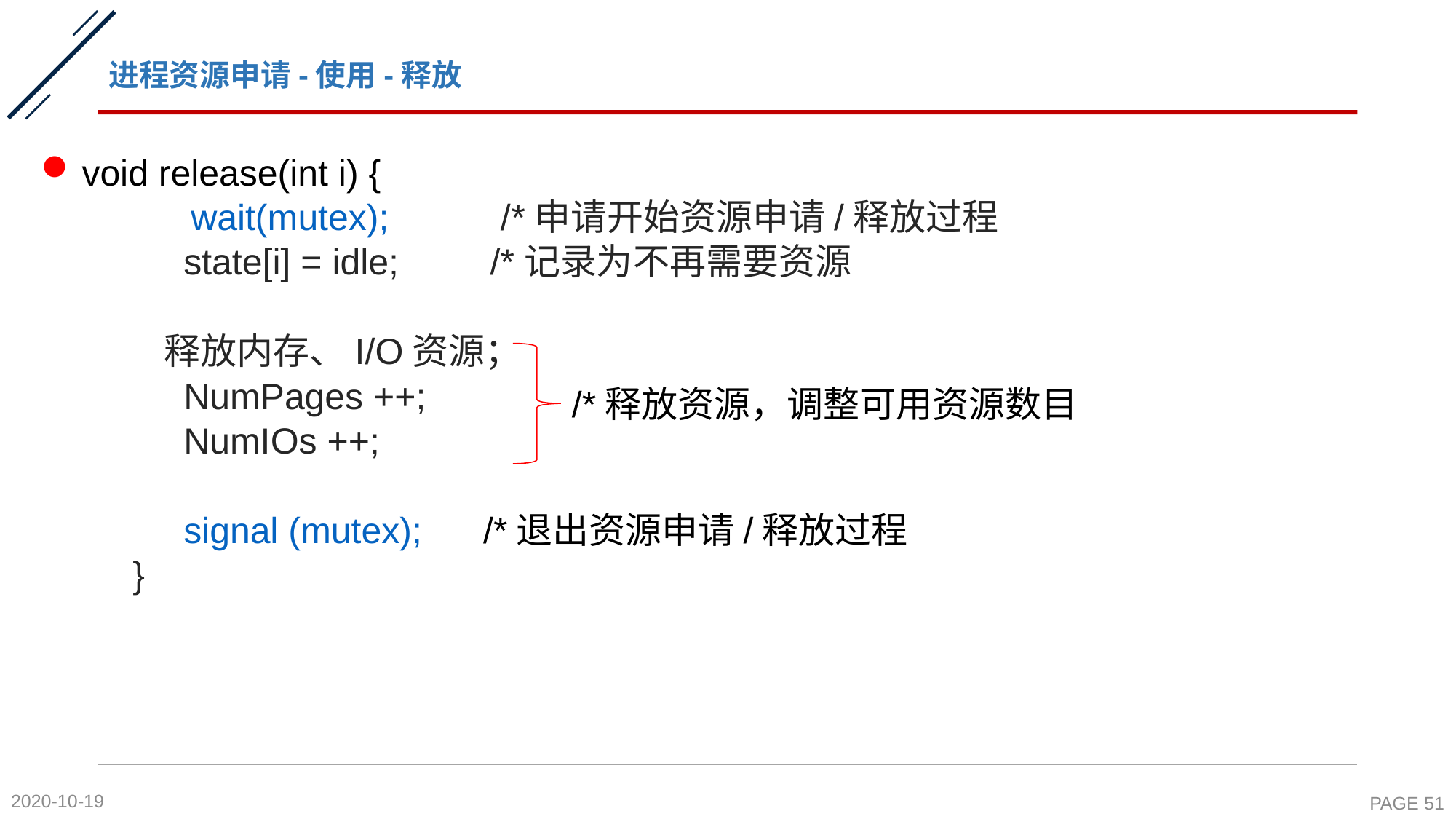

# 进程资源申请-使用-释放
void release(int i) {
	    wait(mutex);           /*申请开始资源申请/释放过程
              state[i] = idle;         /*记录为不再需要资源

              释放内存、I/O资源；
              NumPages ++;
              NumIOs ++;

              signal (mutex);      /*退出资源申请/释放过程
         }

/*释放资源，调整可用资源数目
2020-10-19
PAGE 51